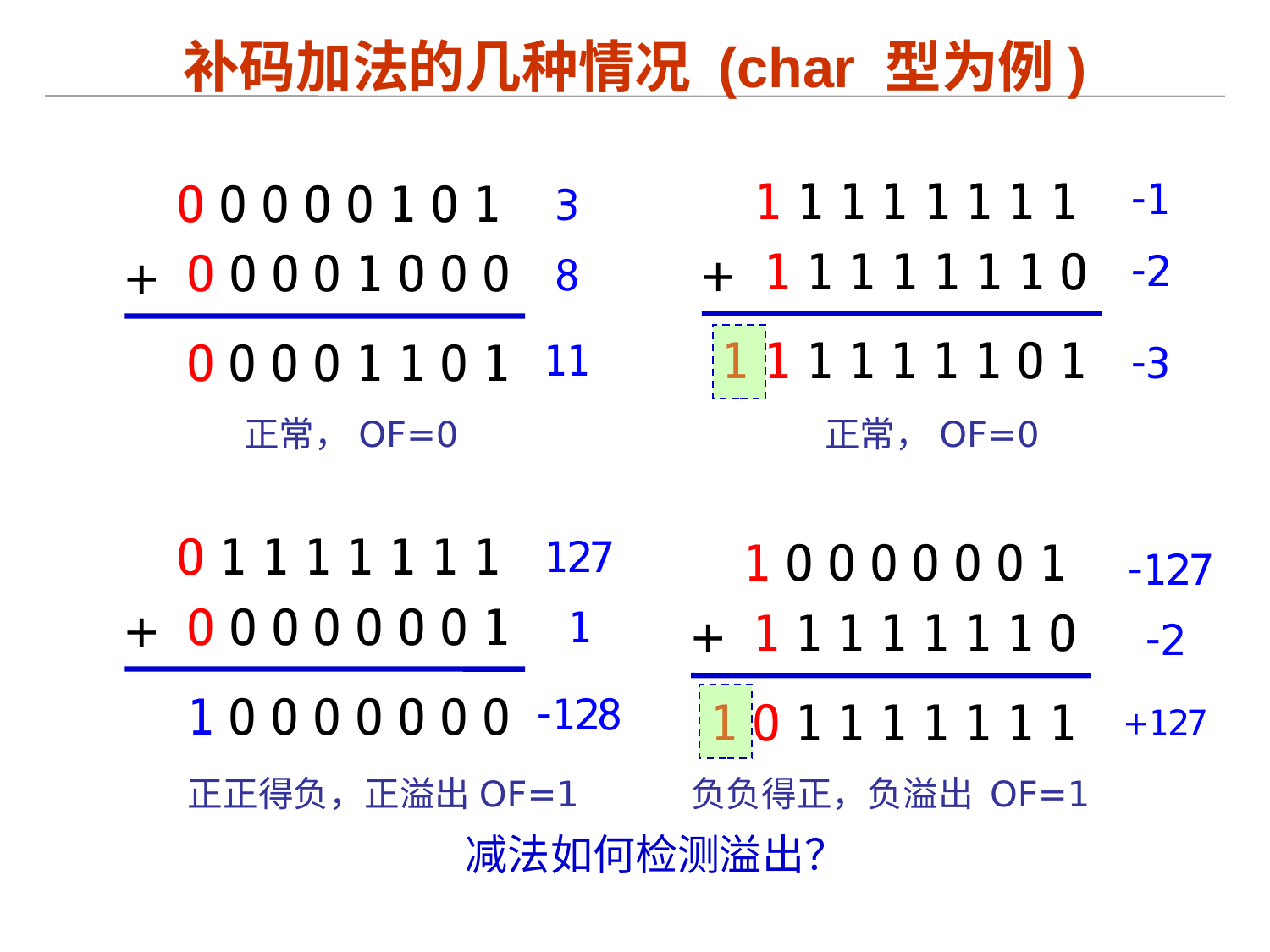

补码加法的几种情况 (char 型为例)
1 1 1 1 1 1 1 1
-1
1 1 1 1 1 1 1 0
+
-2

1 1 1 1 1 1 1 0 1
-3
0 0 0 0 0 1 0 1
3
0 0 0 0 1 0 0 0
+
8

0 0 0 0 1 1 0 1
11

正常，OF=0
正常，OF=0
0 1 1 1 1 1 1 1
0 0 0 0 0 0 0 1
+

1 0 0 0 0 0 0 0
127
1
-128
1 0 0 0 0 0 0 1
-127
1 1 1 1 1 1 1 0
+
-2

1 0 1 1 1 1 1 1 1
+127

正正得负，正溢出OF=1
负负得正，负溢出 OF=1
减法如何检测溢出？